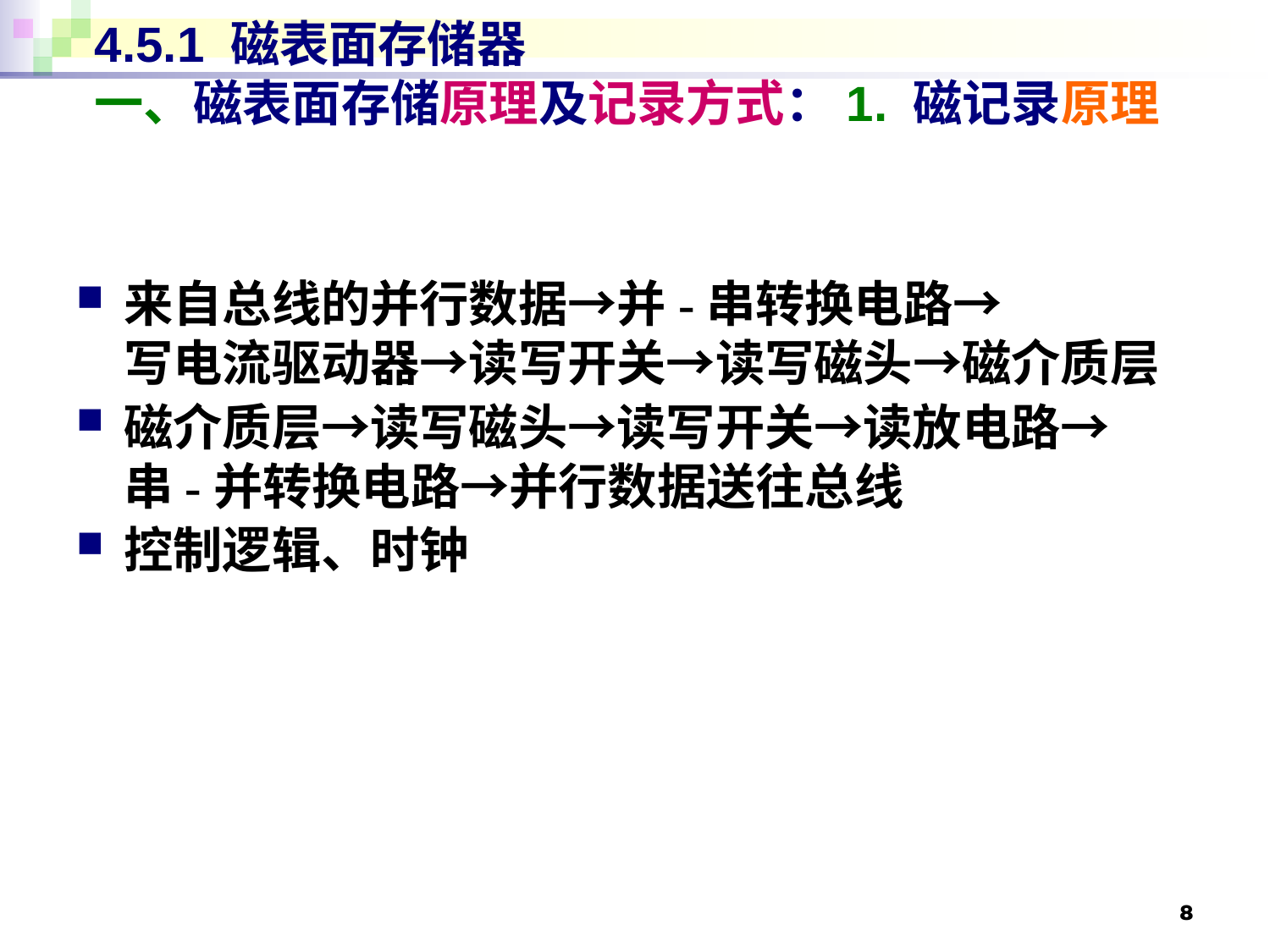

# 4.5.1 磁表面存储器 一、磁表面存储原理及记录方式：1. 磁记录原理
来自总线的并行数据→并-串转换电路→
写电流驱动器→读写开关→读写磁头→磁介质层
磁介质层→读写磁头→读写开关→读放电路→
串-并转换电路→并行数据送往总线
控制逻辑、时钟
8